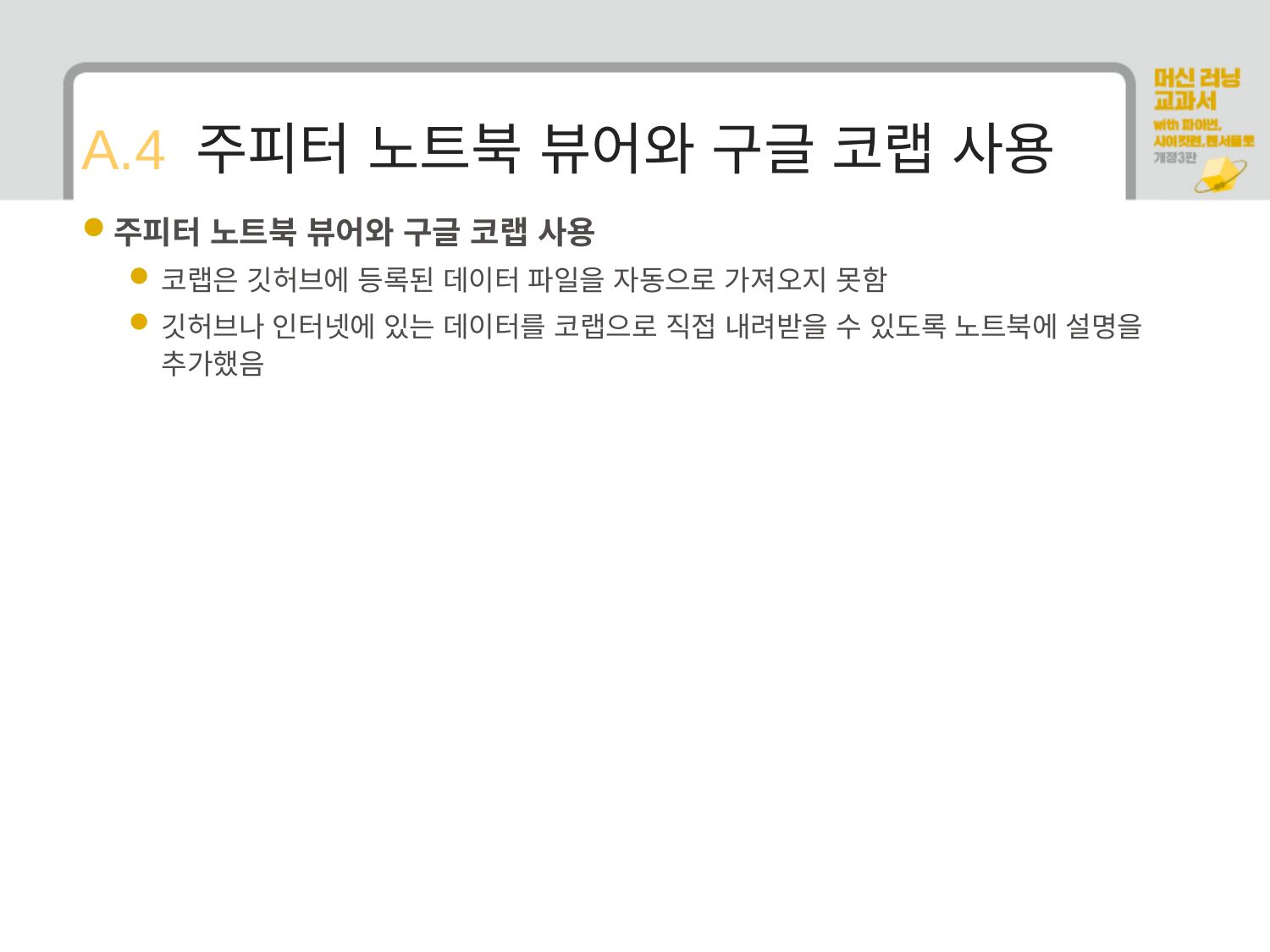

# A.4 주피터 노트북 뷰어와 구글 코랩 사용
주피터 노트북 뷰어와 구글 코랩 사용
코랩은 깃허브에 등록된 데이터 파일을 자동으로 가져오지 못함
깃허브나 인터넷에 있는 데이터를 코랩으로 직접 내려받을 수 있도록 노트북에 설명을 추가했음